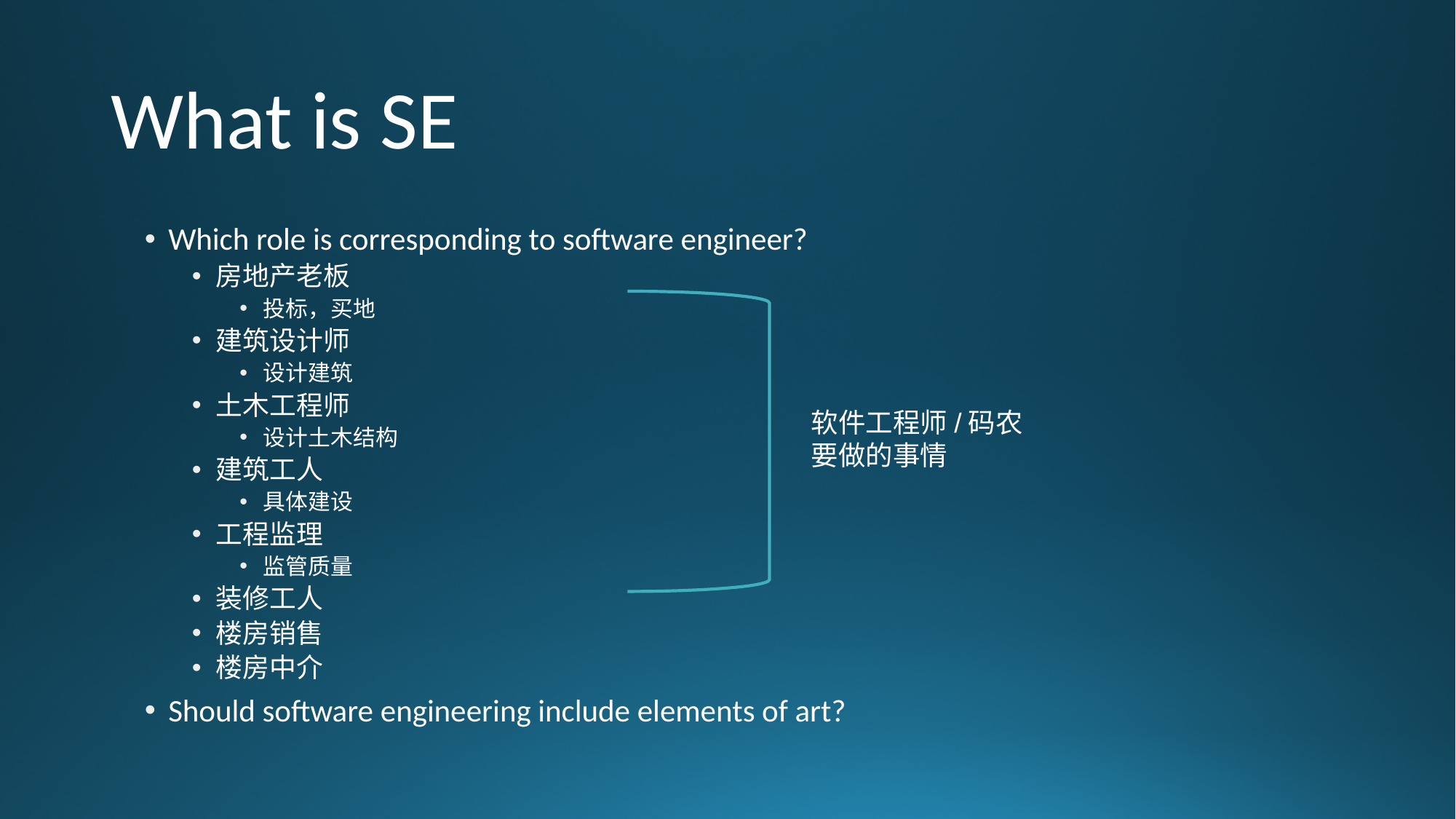

# What is SE
Which role is corresponding to software engineer?
房地产老板
投标，买地
建筑设计师
设计建筑
土木工程师
设计土木结构
建筑工人
具体建设
工程监理
监管质量
装修工人
楼房销售
楼房中介
Should software engineering include elements of art?

软件工程师/码农
要做的事情